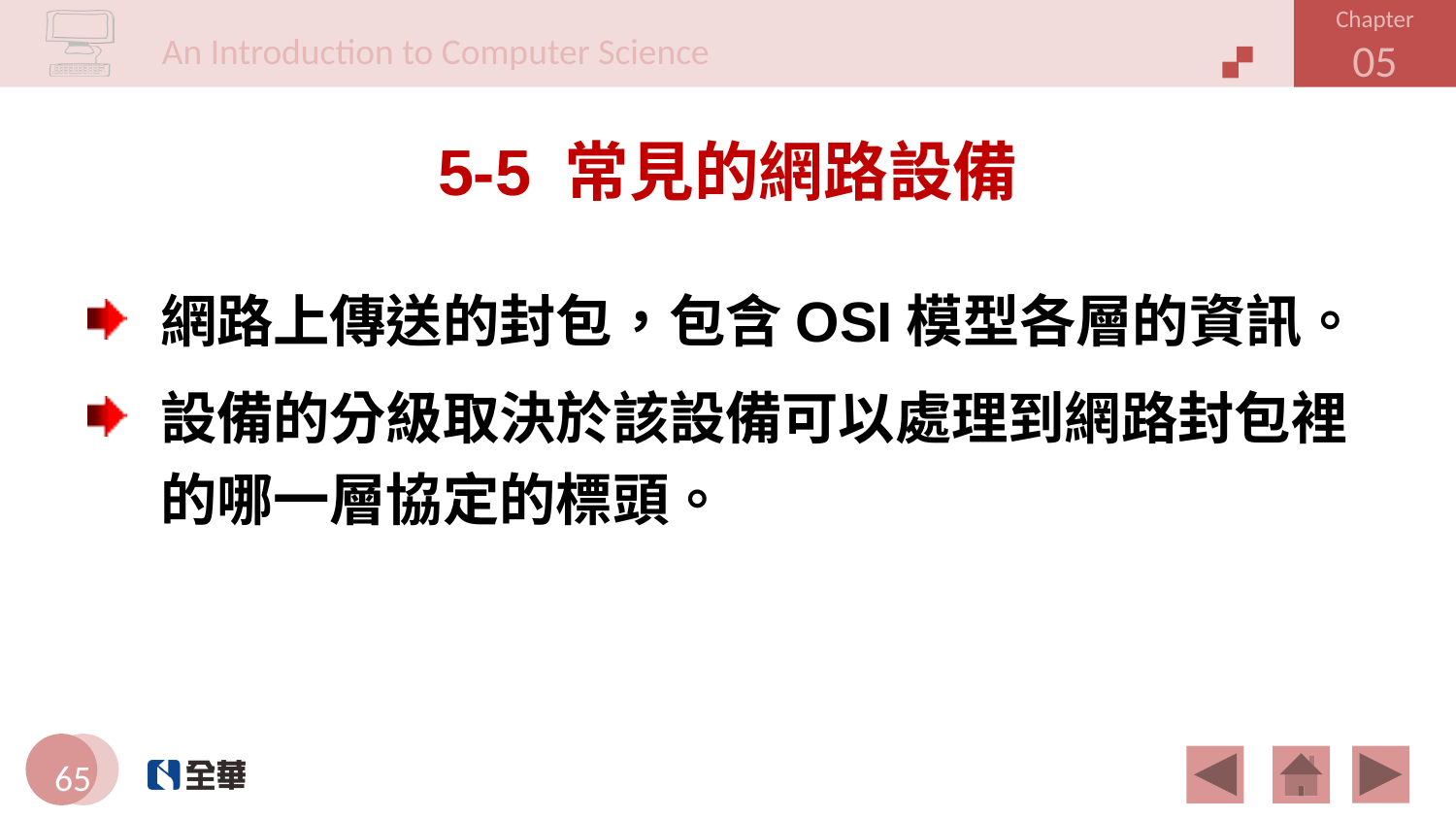

# 5-5 常見的網路設備
網路上傳送的封包，包含OSI模型各層的資訊。
設備的分級取決於該設備可以處理到網路封包裡的哪一層協定的標頭。